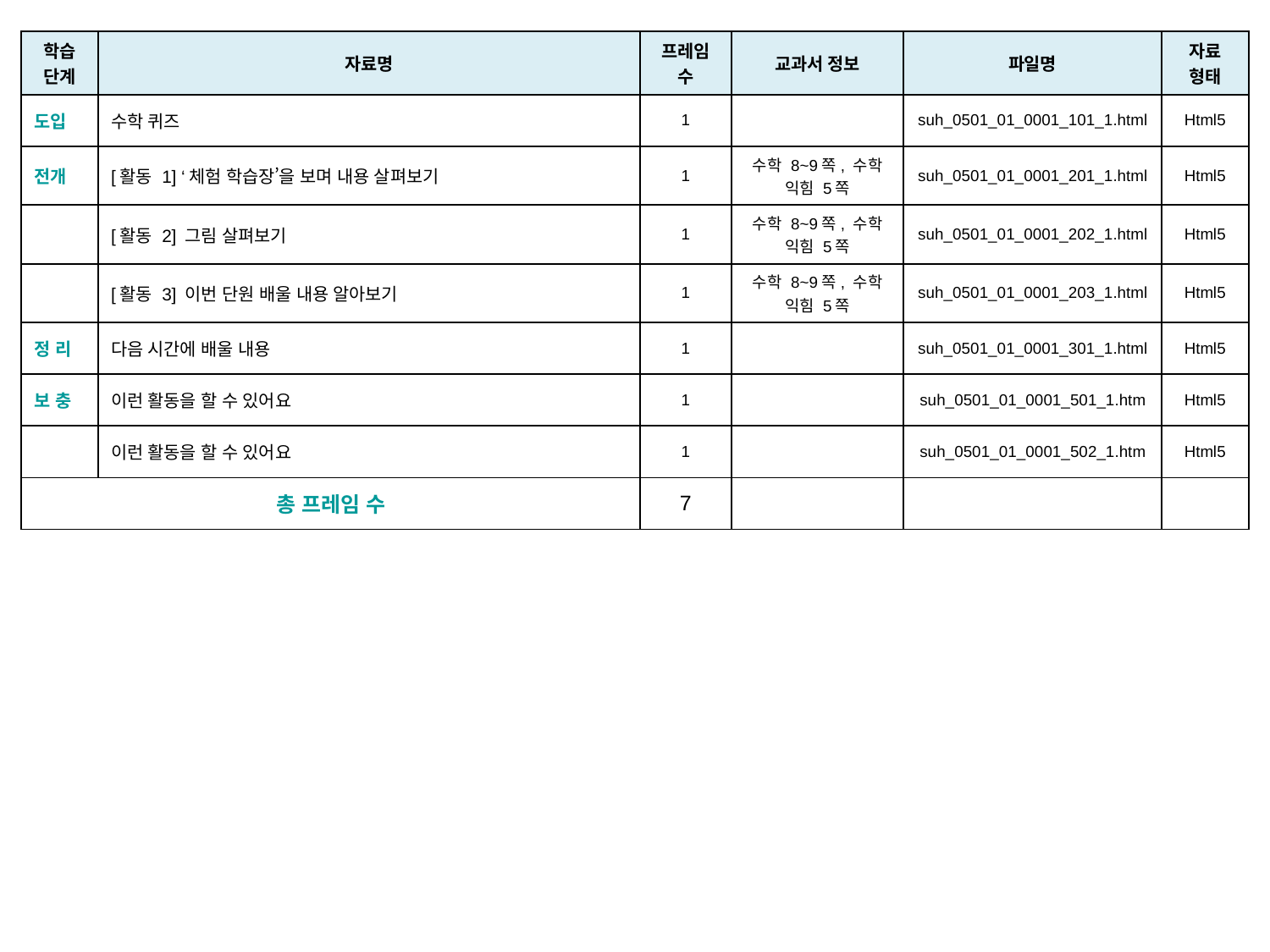

| 학습 단계 | 자료명 | 프레임 수 | 교과서 정보 | 파일명 | 자료 형태 |
| --- | --- | --- | --- | --- | --- |
| 도입 | 수학 퀴즈 | 1 |  | suh\_0501\_01\_0001\_101\_1.html | Html5 |
| 전개 | [활동 1] ‘체험 학습장’을 보며 내용 살펴보기 | 1 | 수학 8~9쪽, 수학 익힘 5쪽 | suh\_0501\_01\_0001\_201\_1.html | Html5 |
|  | [활동 2] 그림 살펴보기 | 1 | 수학 8~9쪽, 수학 익힘 5쪽 | suh\_0501\_01\_0001\_202\_1.html | Html5 |
|  | [활동 3] 이번 단원 배울 내용 알아보기 | 1 | 수학 8~9쪽, 수학 익힘 5쪽 | suh\_0501\_01\_0001\_203\_1.html | Html5 |
| 정 리 | 다음 시간에 배울 내용 | 1 |  | suh\_0501\_01\_0001\_301\_1.html | Html5 |
| 보 충 | 이런 활동을 할 수 있어요 | 1 |  | suh\_0501\_01\_0001\_501\_1.htm | Html5 |
|  | 이런 활동을 할 수 있어요 | 1 |  | suh\_0501\_01\_0001\_502\_1.htm | Html5 |
| 총 프레임 수 |  | 7 |  |  |  |